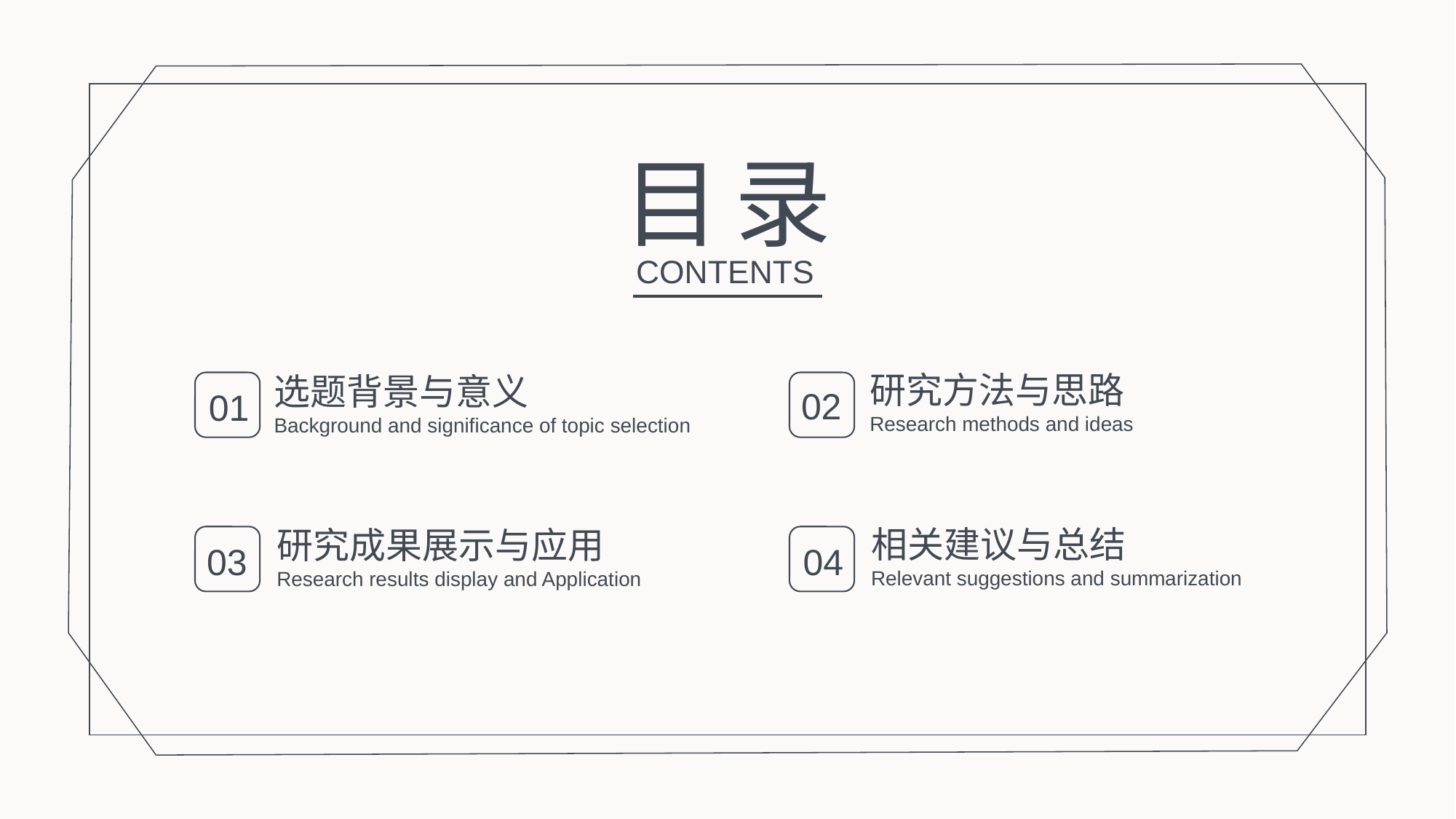

行业PPT模板http://www.1ppt.com/hangye/

目 录
CONTENTS

研究方法与思路
Research methods and ideas
选题背景与意义
Background and significance of topic selection

02
01
相关建议与总结
Relevant suggestions and summarization
研究成果展示与应用
Research results display and Application

03
04